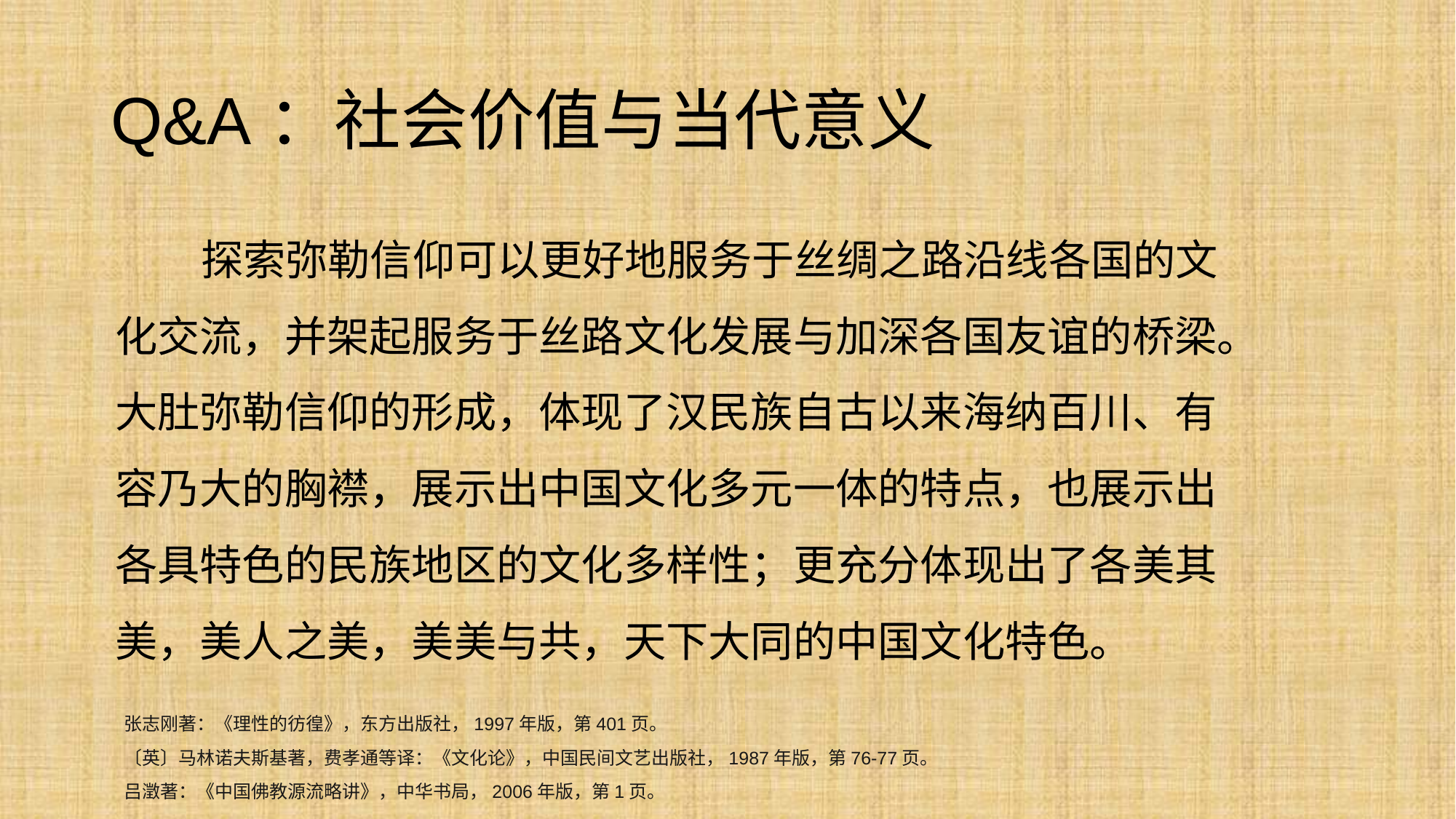

# Q&A：社会价值与当代意义
        探索弥勒信仰可以更好地服务于丝绸之路沿线各国的文化交流，并架起服务于丝路文化发展与加深各国友谊的桥梁。大肚弥勒信仰的形成，体现了汉民族自古以来海纳百川、有容乃大的胸襟，展示出中国文化多元一体的特点，也展示出各具特色的民族地区的文化多样性；更充分体现出了各美其美，美人之美，美美与共，天下大同的中国文化特色。

张志刚著：《理性的彷徨》，东方出版社，1997年版，第401页。
〔英〕马林诺夫斯基著，费孝通等译：《文化论》，中国民间文艺出版社，1987年版，第76-77页。
吕澂著：《中国佛教源流略讲》，中华书局，2006年版，第1页。